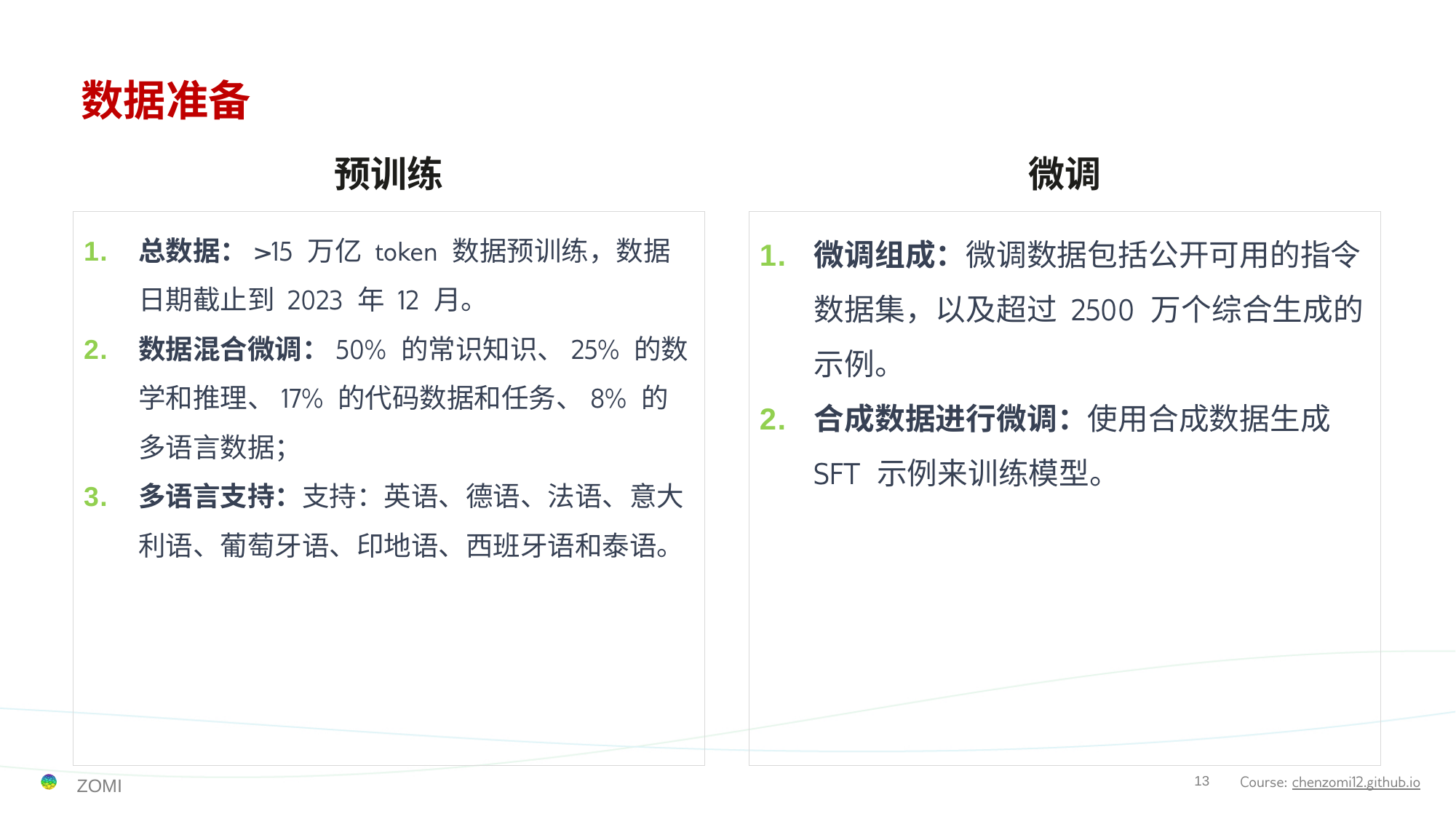

# 数据准备
预训练
微调
总数据：>15 万亿 token 数据预训练，数据日期截止到 2023 年 12 月。
数据混合微调：50% 的常识知识、25% 的数学和推理、17% 的代码数据和任务、8% 的多语言数据；
多语言支持：支持：英语、德语、法语、意大利语、葡萄牙语、印地语、西班牙语和泰语。
微调组成：微调数据包括公开可用的指令数据集，以及超过 2500 万个综合生成的示例。
合成数据进行微调：使用合成数据生成 SFT 示例来训练模型。